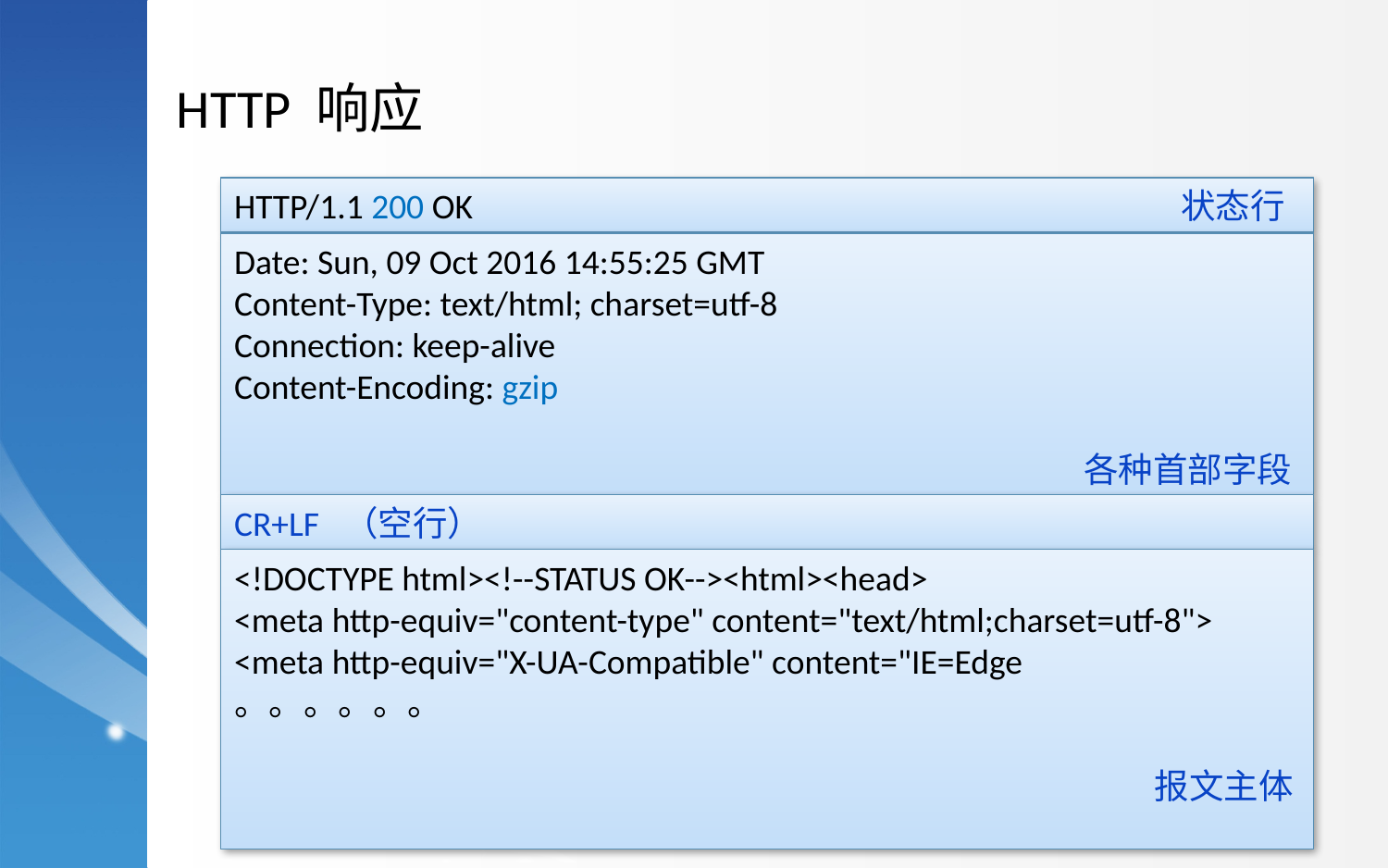

HTTP 响应
HTTP/1.1 200 OK                                                                                         状态行
Date: Sun, 09 Oct 2016 14:55:25 GMT
Content-Type: text/html; charset=utf-8
Connection: keep-alive
Content-Encoding: gzip

                                                                                                           各种首部字段
CR+LF  （空行）
<!DOCTYPE html><!--STATUS OK--><html><head>
<meta http-equiv="content-type" content="text/html;charset=utf-8">
<meta http-equiv="X-UA-Compatible" content="IE=Edge
。。。。。。

                                                                                                                    报文主体